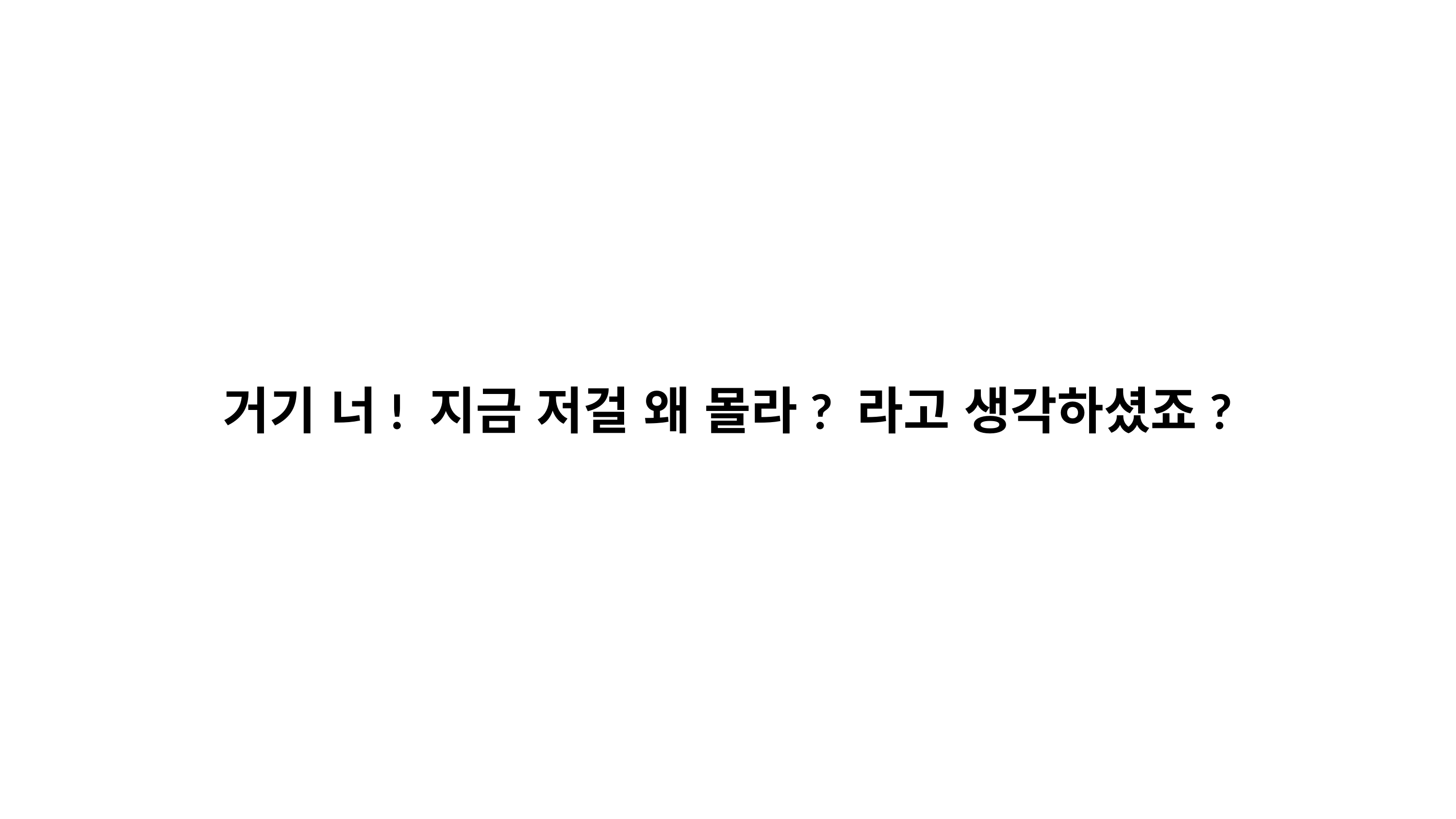

거기 너! 지금 저걸 왜 몰라? 라고 생각하셨죠?